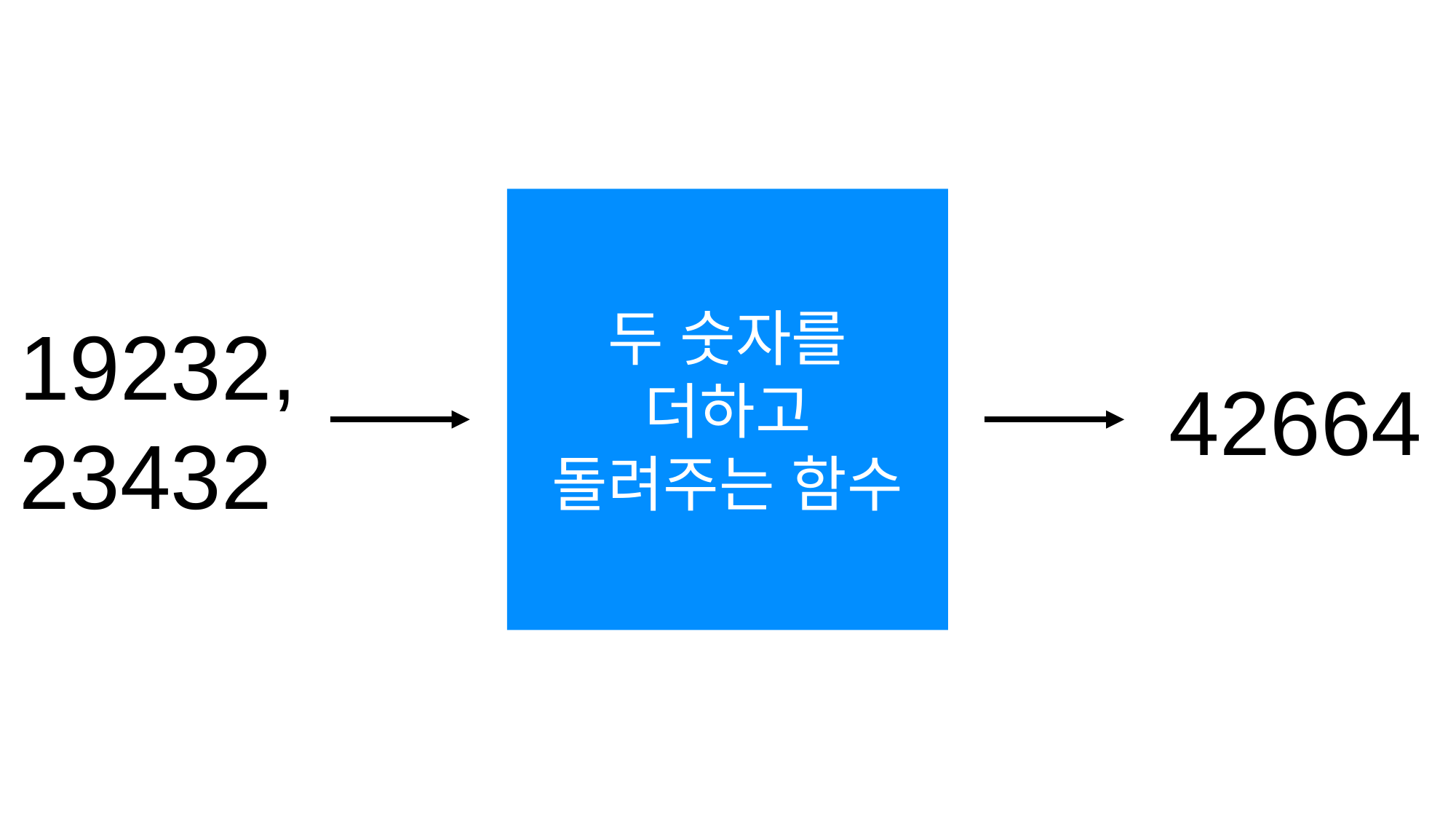

두 숫자를 더하고
돌려주는 함수
19232,
23432
42664